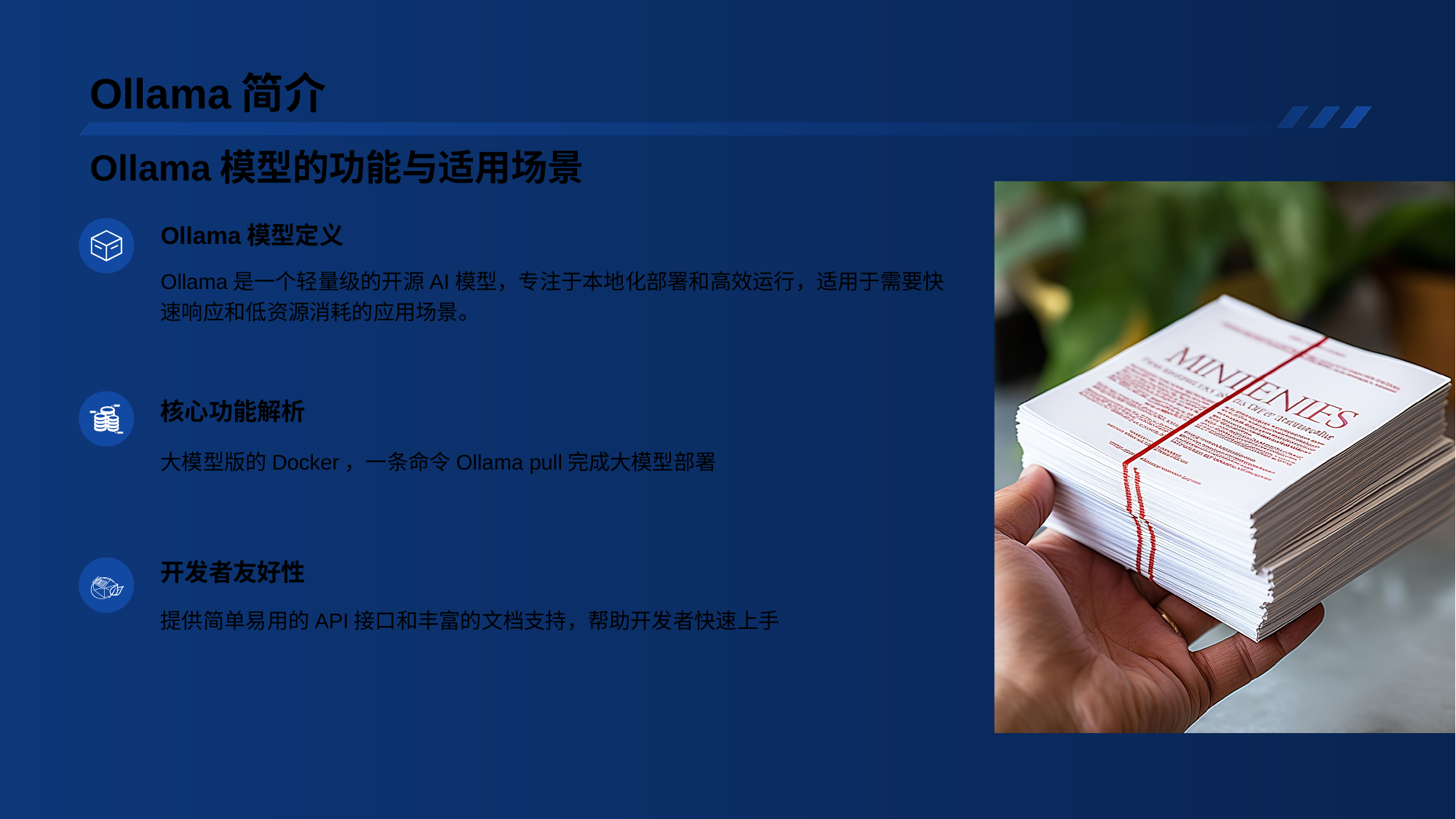

# Ollama简介
Ollama模型的功能与适用场景

Ollama模型定义
Ollama是一个轻量级的开源AI模型，专注于本地化部署和高效运行，适用于需要快速响应和低资源消耗的应用场景。

核心功能解析

开发者友好性
提供简单易用的API接口和丰富的文档支持，帮助开发者快速上手

大模型版的Docker，一条命令Ollama pull完成大模型部署